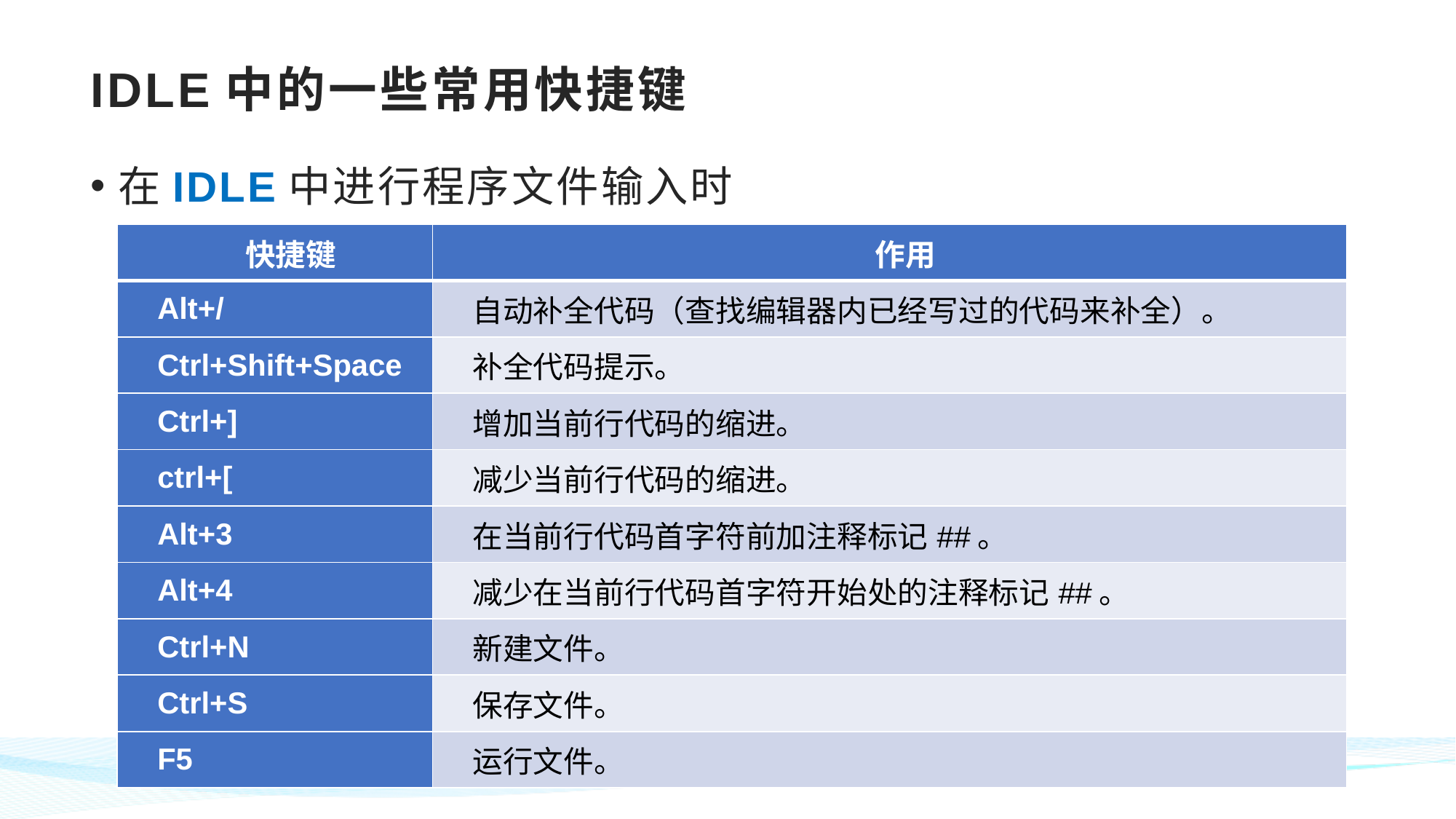

# IDLE中的一些常用快捷键
在IDLE中进行程序文件输入时
| 快捷键 | 作用 |
| --- | --- |
| Alt+/ | 自动补全代码（查找编辑器内已经写过的代码来补全）。 |
| Ctrl+Shift+Space | 补全代码提示。 |
| Ctrl+] | 增加当前行代码的缩进。 |
| ctrl+[ | 减少当前行代码的缩进。 |
| Alt+3 | 在当前行代码首字符前加注释标记##。 |
| Alt+4 | 减少在当前行代码首字符开始处的注释标记##。 |
| Ctrl+N | 新建文件。 |
| Ctrl+S | 保存文件。 |
| F5 | 运行文件。 |